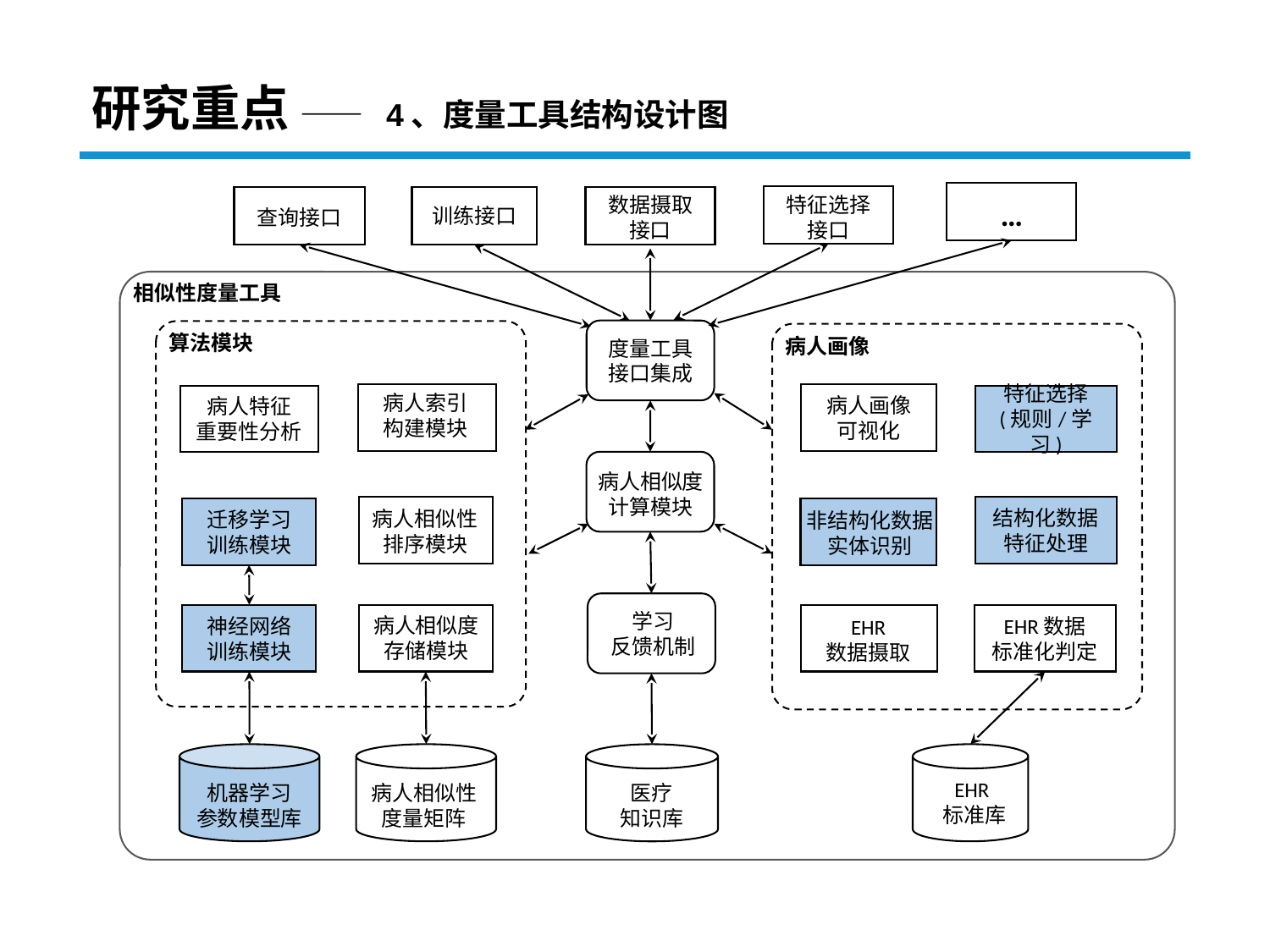

# 研究重点 ——  4、度量工具结构设计图

…
数据摄取接口

特征选择接口

查询接口

训练接口

病人画像
可视化
病人特征
重要性分析
特征选择
(规则/学习)
结构化数据
特征处理
迁移学习
训练模块

EHR
标准库

机器学习
参数模型库

医疗
知识库
相似性度量工具

EHR数据
标准化判定
病人画像
非结构化数据实体识别
EHR
数据摄取
度量工具
接口集成

算法模块
病人索引
构建模块

病人相似度
计算模块

病人相似性
排序模块

学习
反馈机制
神经网络
训练模块

病人相似度存储模块

病人相似性
度量矩阵